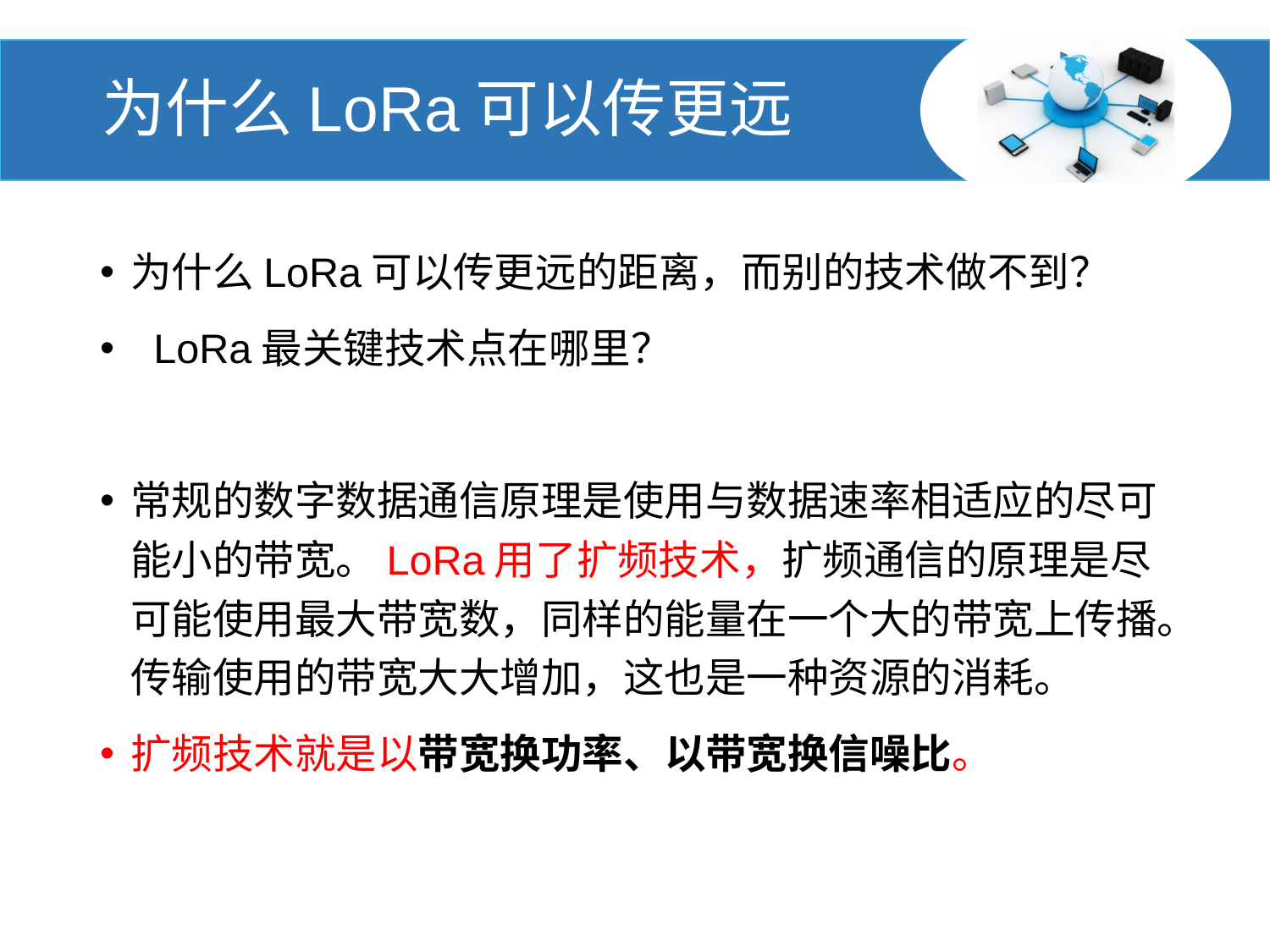

# 为什么LoRa可以传更远
为什么LoRa可以传更远的距离，而别的技术做不到？
  LoRa最关键技术点在哪里？

常规的数字数据通信原理是使用与数据速率相适应的尽可能小的带宽。LoRa用了扩频技术，扩频通信的原理是尽可能使用最大带宽数，同样的能量在一个大的带宽上传播。传输使用的带宽大大增加，这也是一种资源的消耗。
扩频技术就是以带宽换功率、以带宽换信噪比。